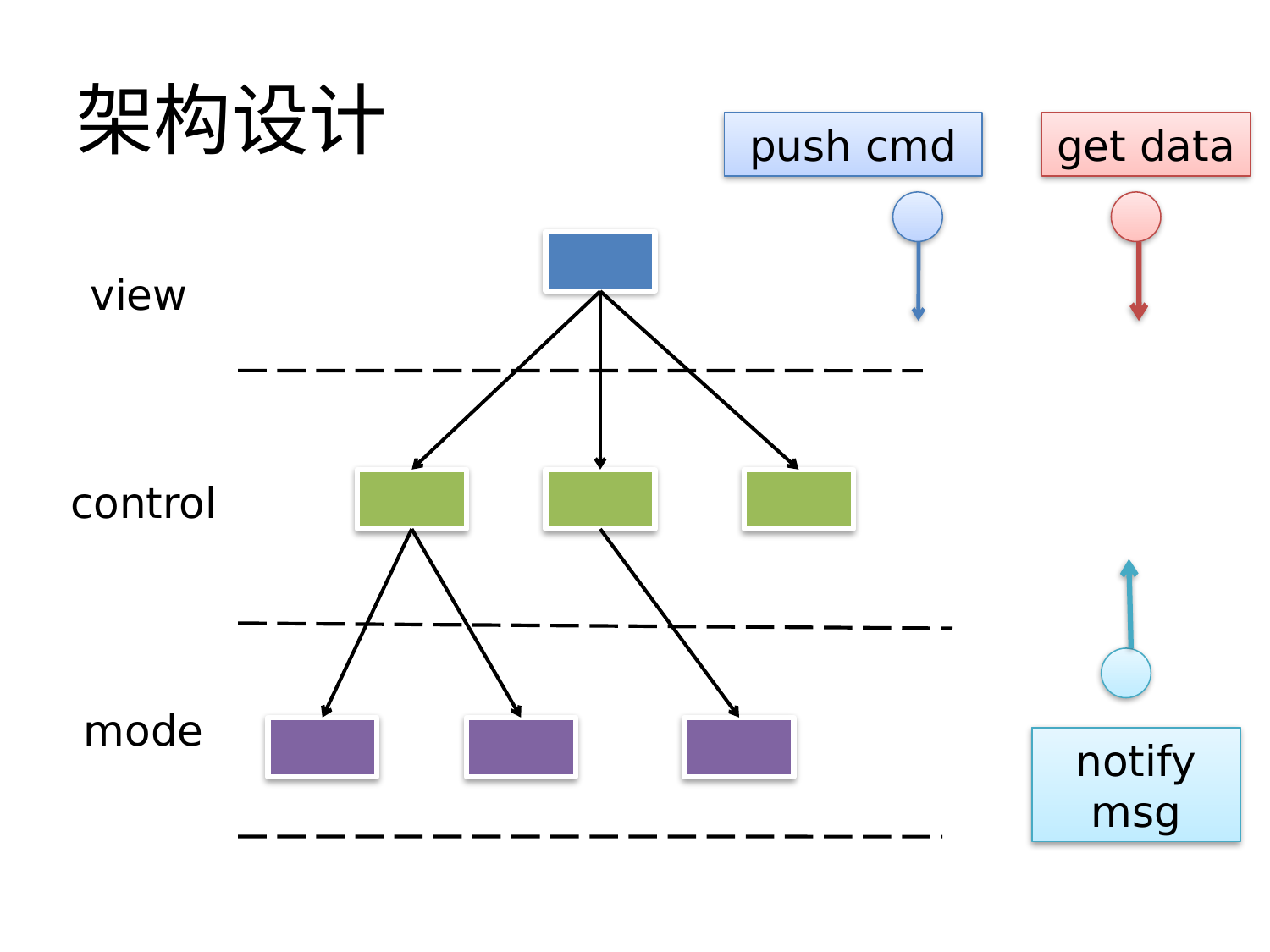

# 架构设计
push cmd
get data

view
control

mode

notify msg